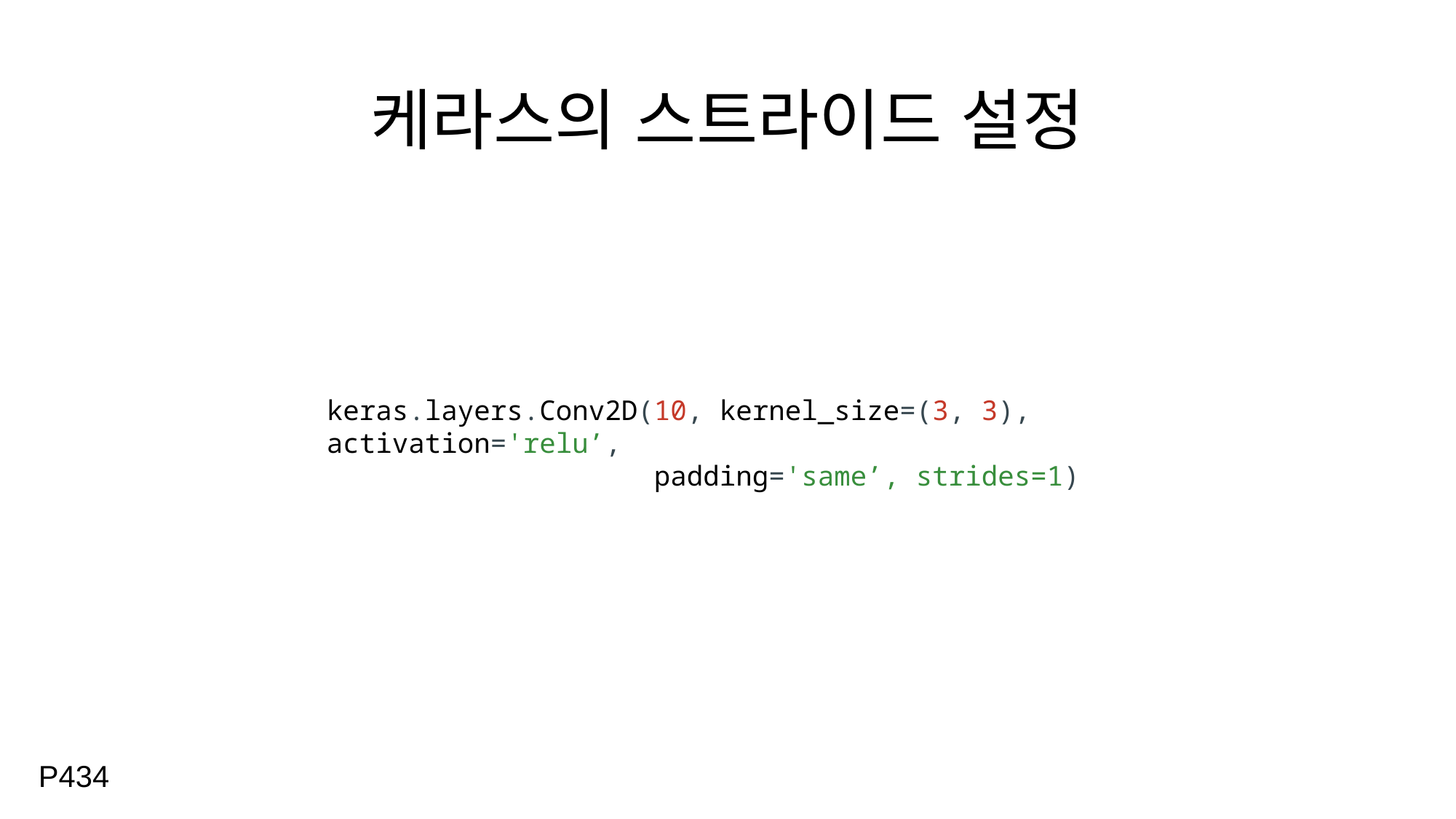

# 케라스의 스트라이드 설정
keras.layers.Conv2D(10, kernel_size=(3, 3), activation='relu’,
                    padding='same’, strides=1)
P434